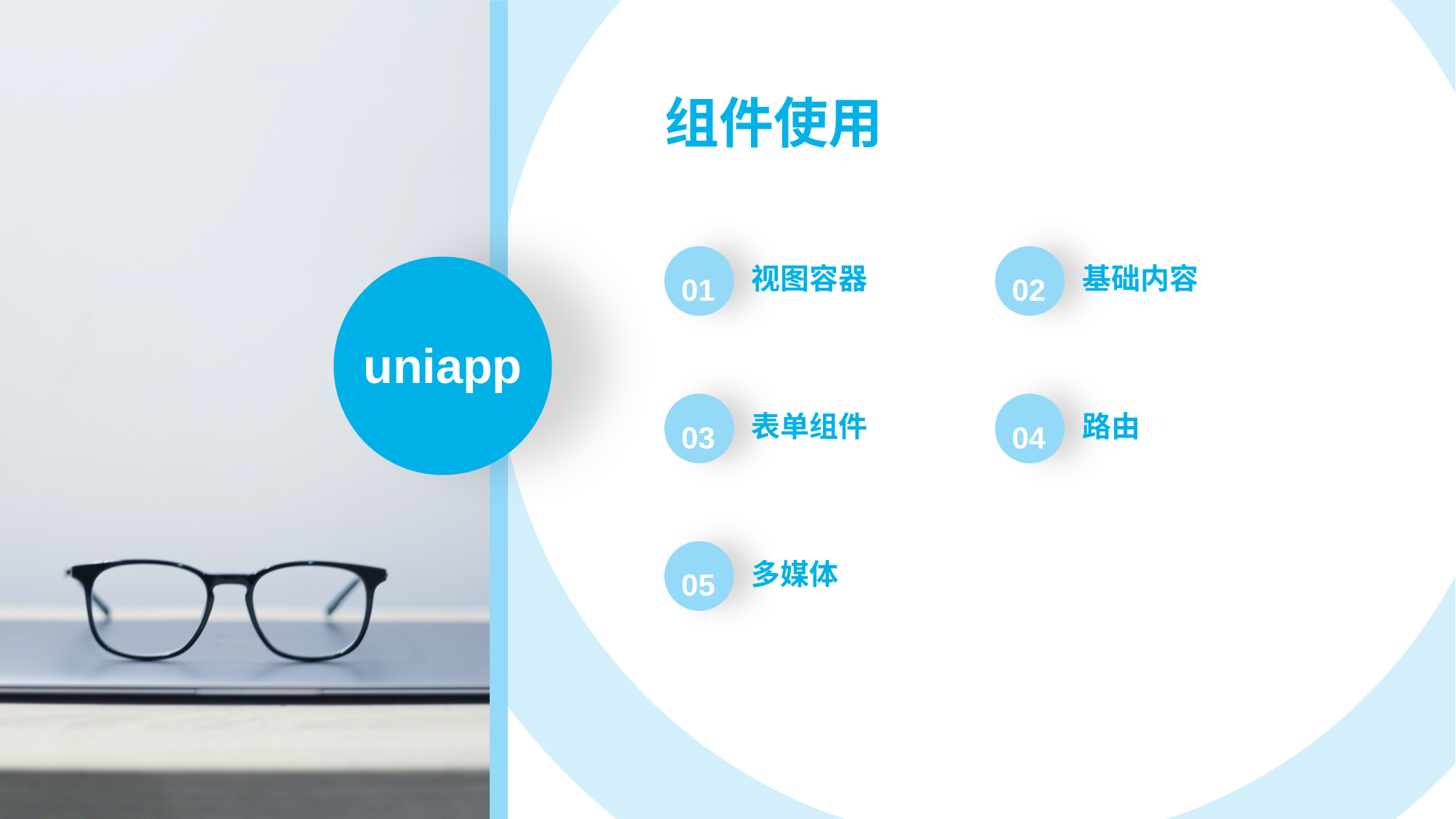

组件使用

视图容器
基础内容

01
02

uniapp
表单组件
路由

03
04
多媒体

05